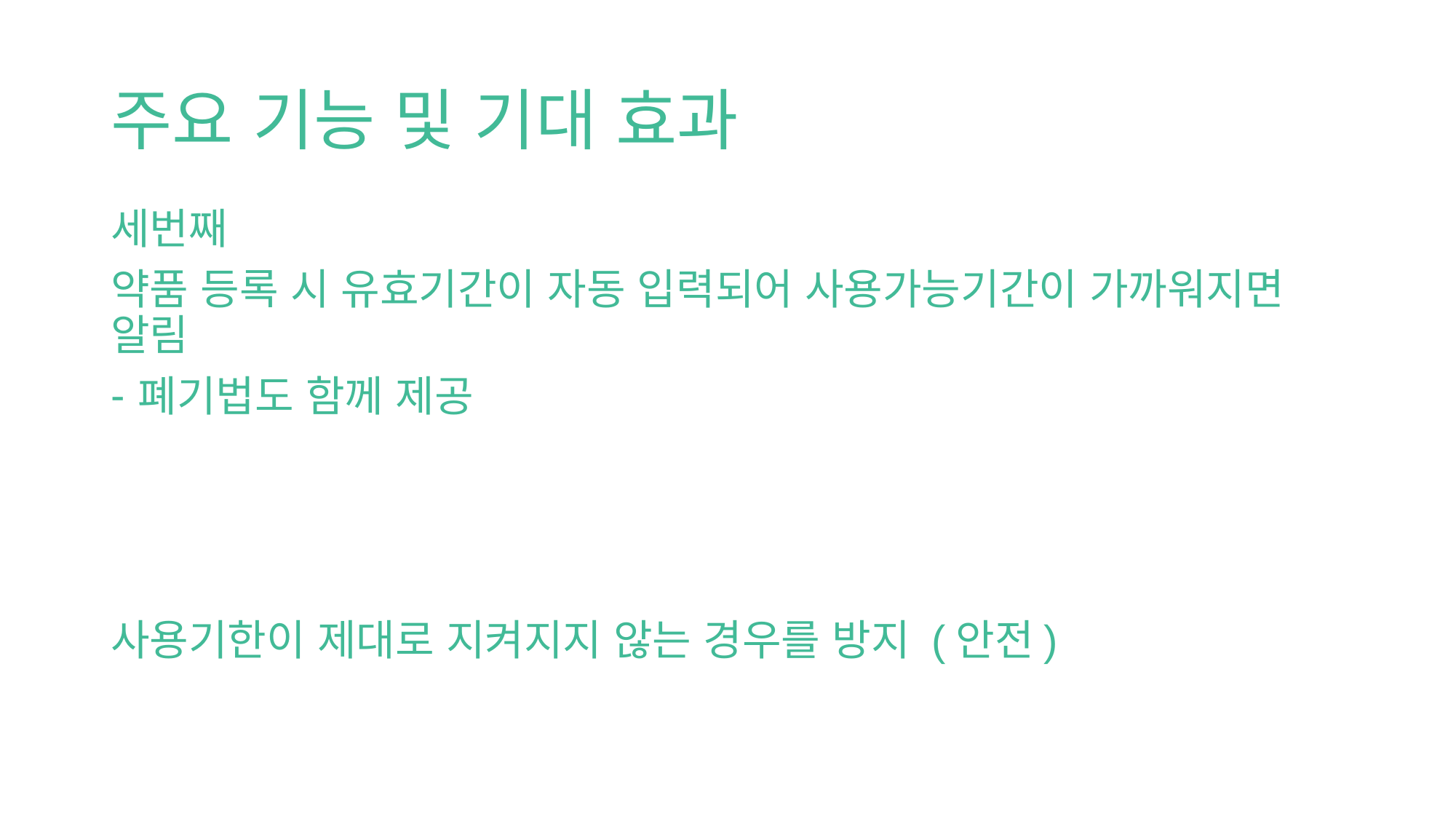

# 주요 기능 및 기대 효과
세번째
약품 등록 시 유효기간이 자동 입력되어 사용가능기간이 가까워지면 알림
폐기법도 함께 제공

사용기한이 제대로 지켜지지 않는 경우를 방지 (안전)